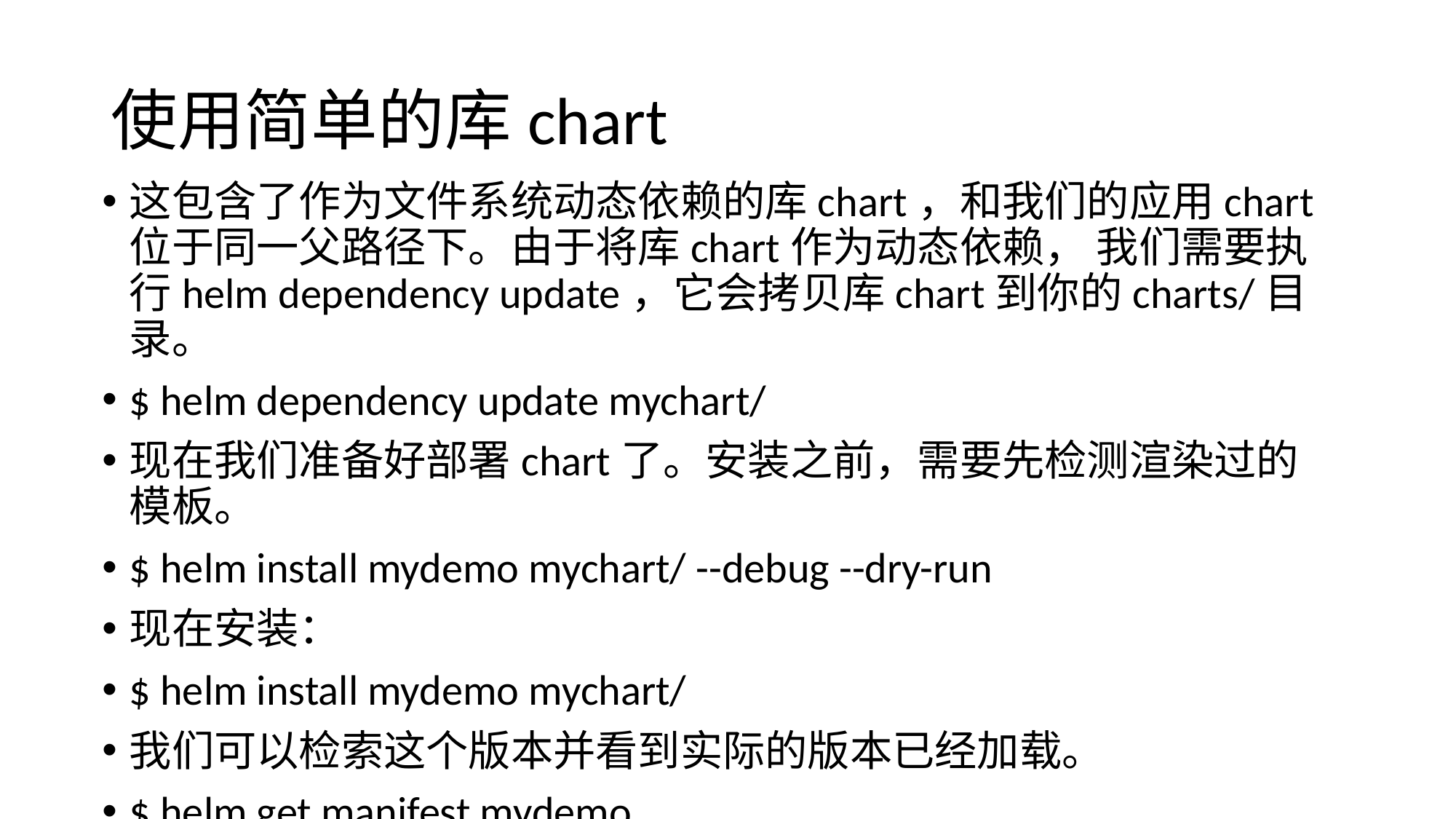

# 使用简单的库chart
这包含了作为文件系统动态依赖的库chart，和我们的应用chart位于同一父路径下。由于将库chart作为动态依赖， 我们需要执行helm dependency update，它会拷贝库chart到你的charts/目录。
$ helm dependency update mychart/
现在我们准备好部署chart了。安装之前，需要先检测渲染过的模板。
$ helm install mydemo mychart/ --debug --dry-run
现在安装：
$ helm install mydemo mychart/
我们可以检索这个版本并看到实际的版本已经加载。
$ helm get manifest mydemo